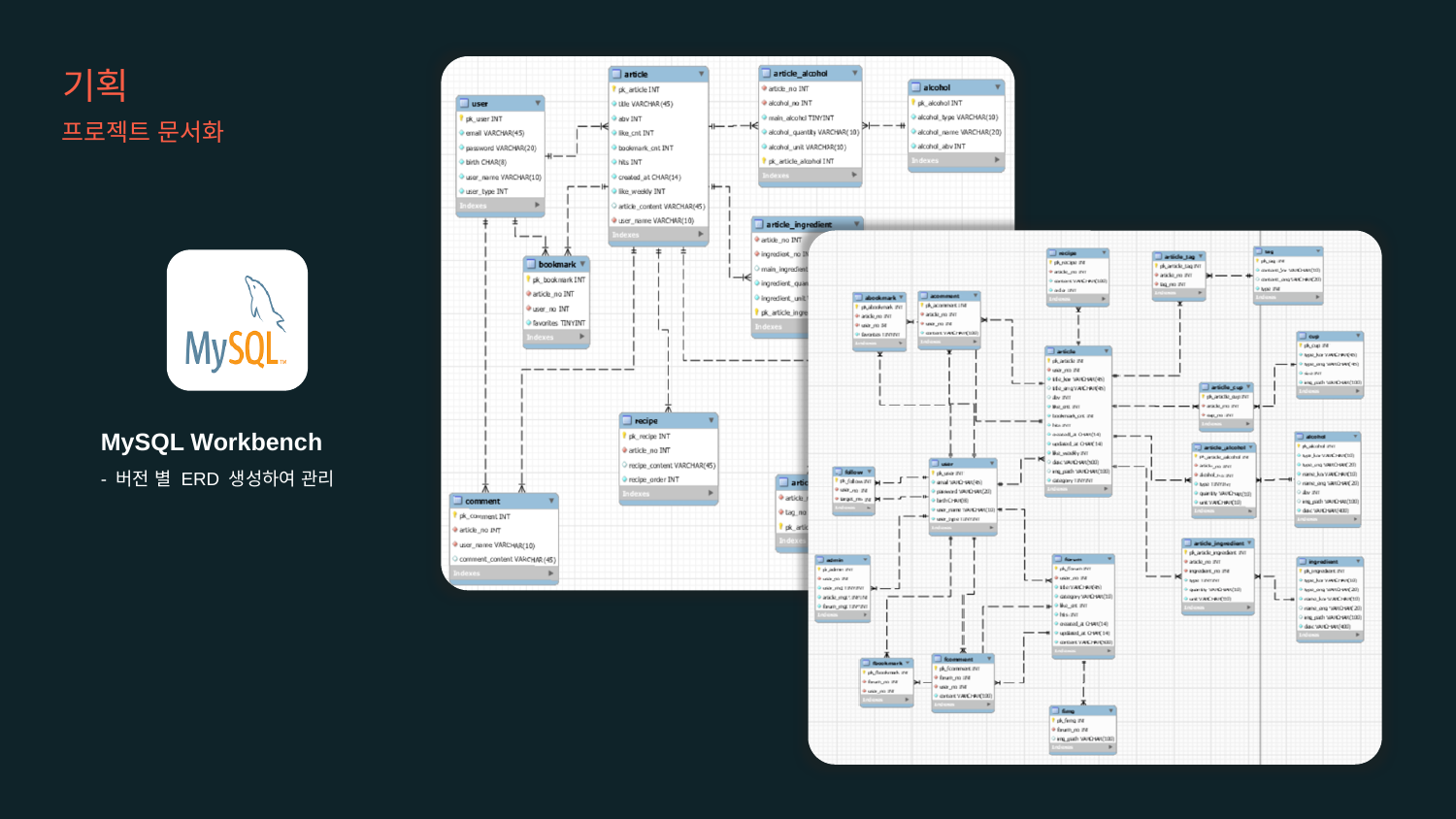

기획

프로젝트 문서화

MySQL Workbench
- 버전 별 ERD 생성하여 관리